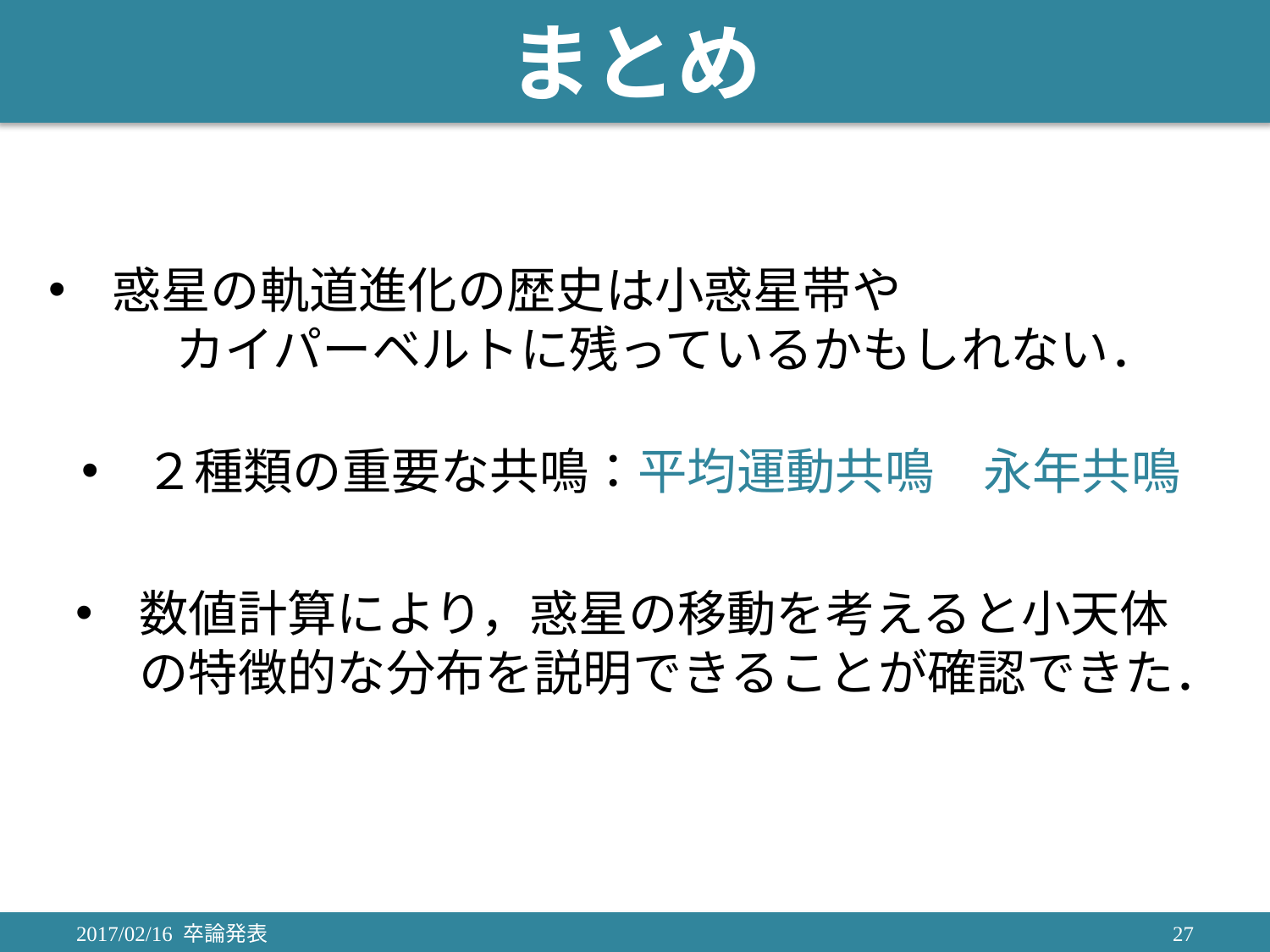

# まとめ
惑星の軌道進化の歴史は小惑星帯や
	カイパーベルトに残っているかもしれない．
２種類の重要な共鳴：平均運動共鳴　永年共鳴
数値計算により，惑星の移動を考えると小天体の特徴的な分布を説明できることが確認できた．
2017/02/16 卒論発表
27